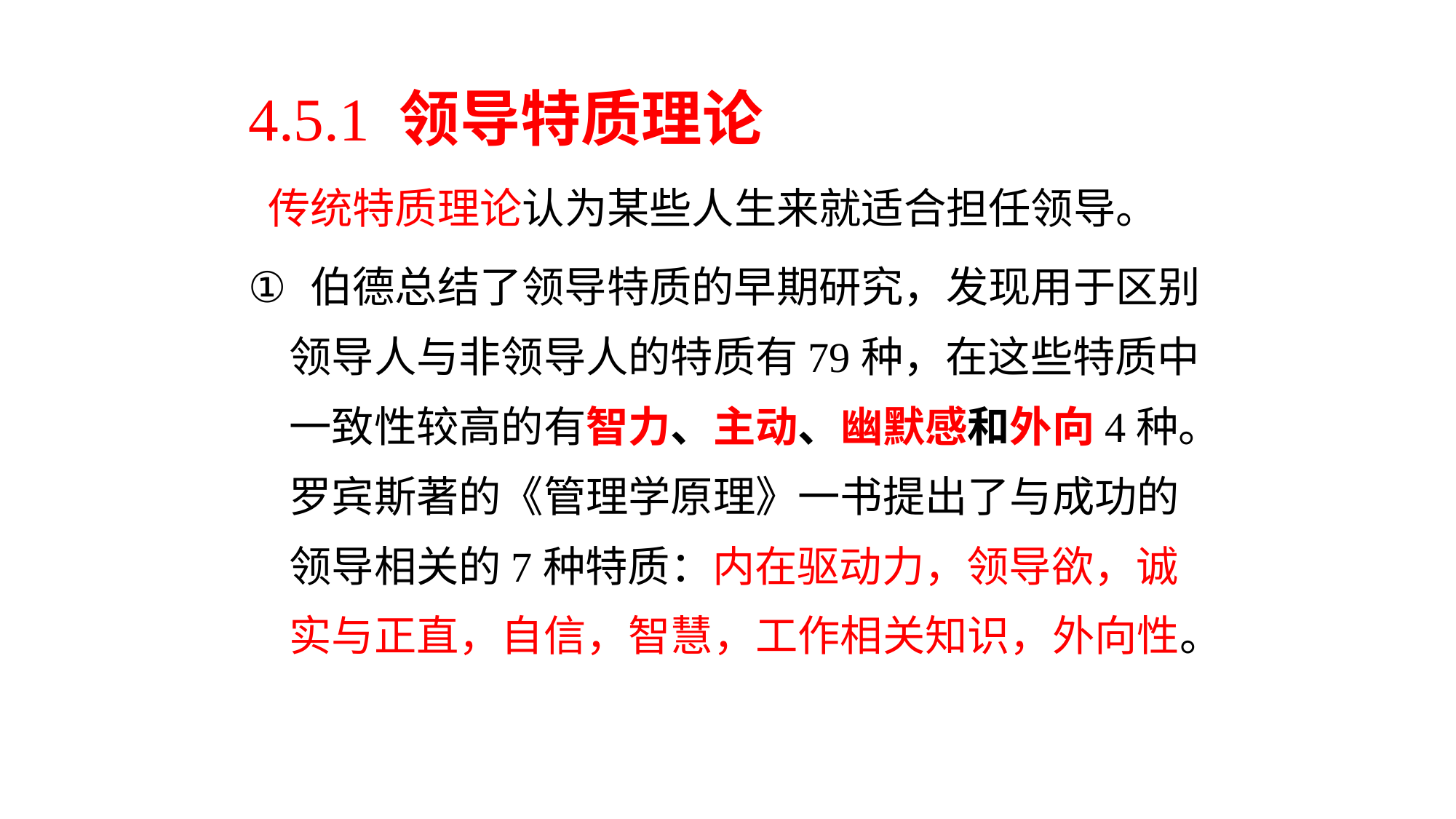

4.5.1 领导特质理论
 传统特质理论认为某些人生来就适合担任领导。
 伯德总结了领导特质的早期研究，发现用于区别领导人与非领导人的特质有79种，在这些特质中一致性较高的有智力、主动、幽默感和外向4种。罗宾斯著的《管理学原理》一书提出了与成功的领导相关的7种特质：内在驱动力，领导欲，诚实与正直，自信，智慧，工作相关知识，外向性。